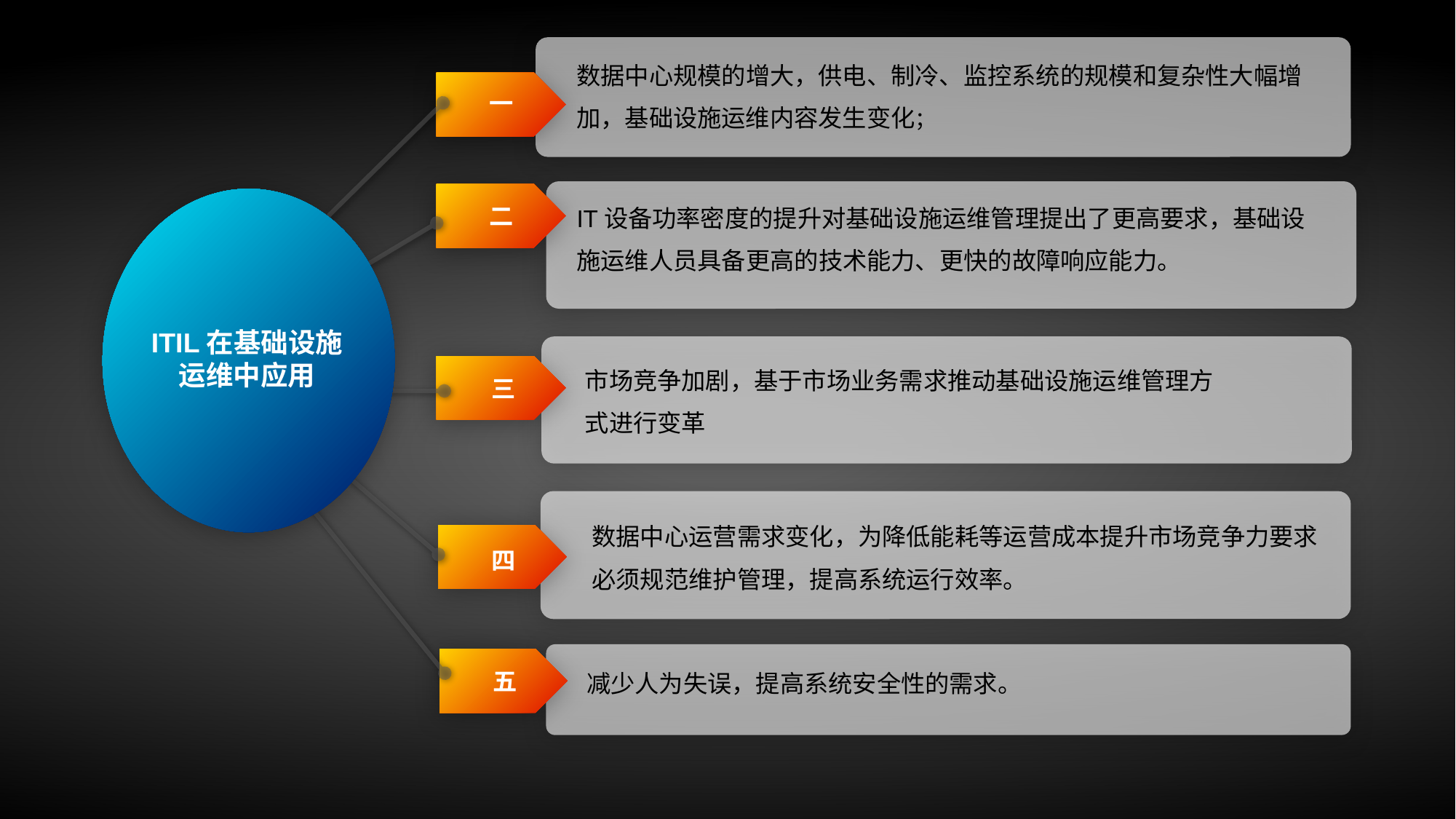

数据中心规模的增大，供电、制冷、监控系统的规模和复杂性大幅增加，基础设施运维内容发生变化；

一

IT设备功率密度的提升对基础设施运维管理提出了更高要求，基础设施运维人员具备更高的技术能力、更快的故障响应能力。

二

ITIL在基础设施运维中应用

三

数据中心运营需求变化，为降低能耗等运营成本提升市场竞争力要求必须规范维护管理，提高系统运行效率。

四

减少人为失误，提高系统安全性的需求。

五
市场竞争加剧，基于市场业务需求推动基础设施运维管理方式进行变革